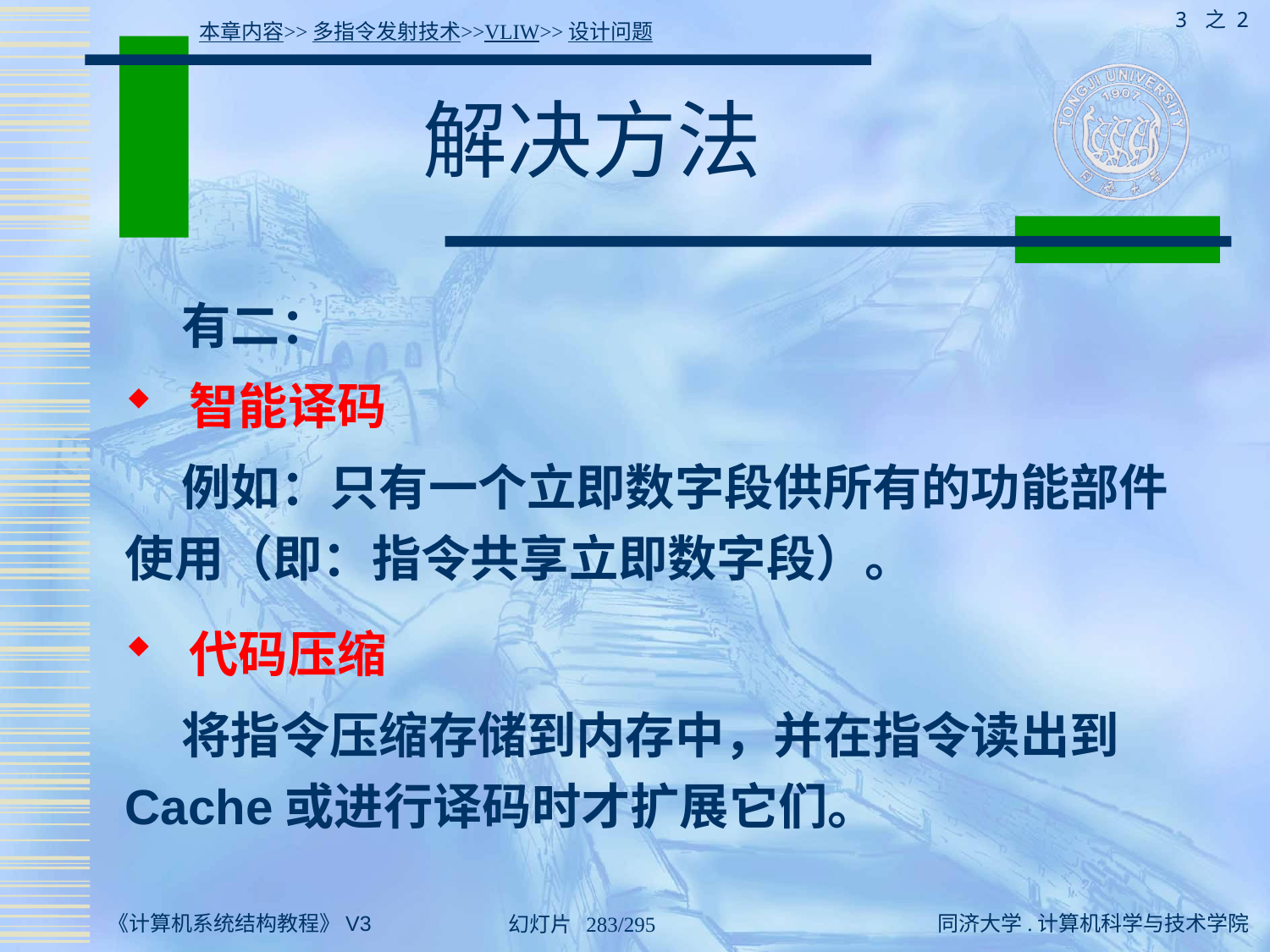

3 之 2
本章内容>>多指令发射技术>>VLIW>>设计问题
# 解决方法
    有二：
  智能译码
    例如：只有一个立即数字段供所有的功能部件使用（即：指令共享立即数字段）。
  代码压缩
    将指令压缩存储到内存中，并在指令读出到Cache或进行译码时才扩展它们。